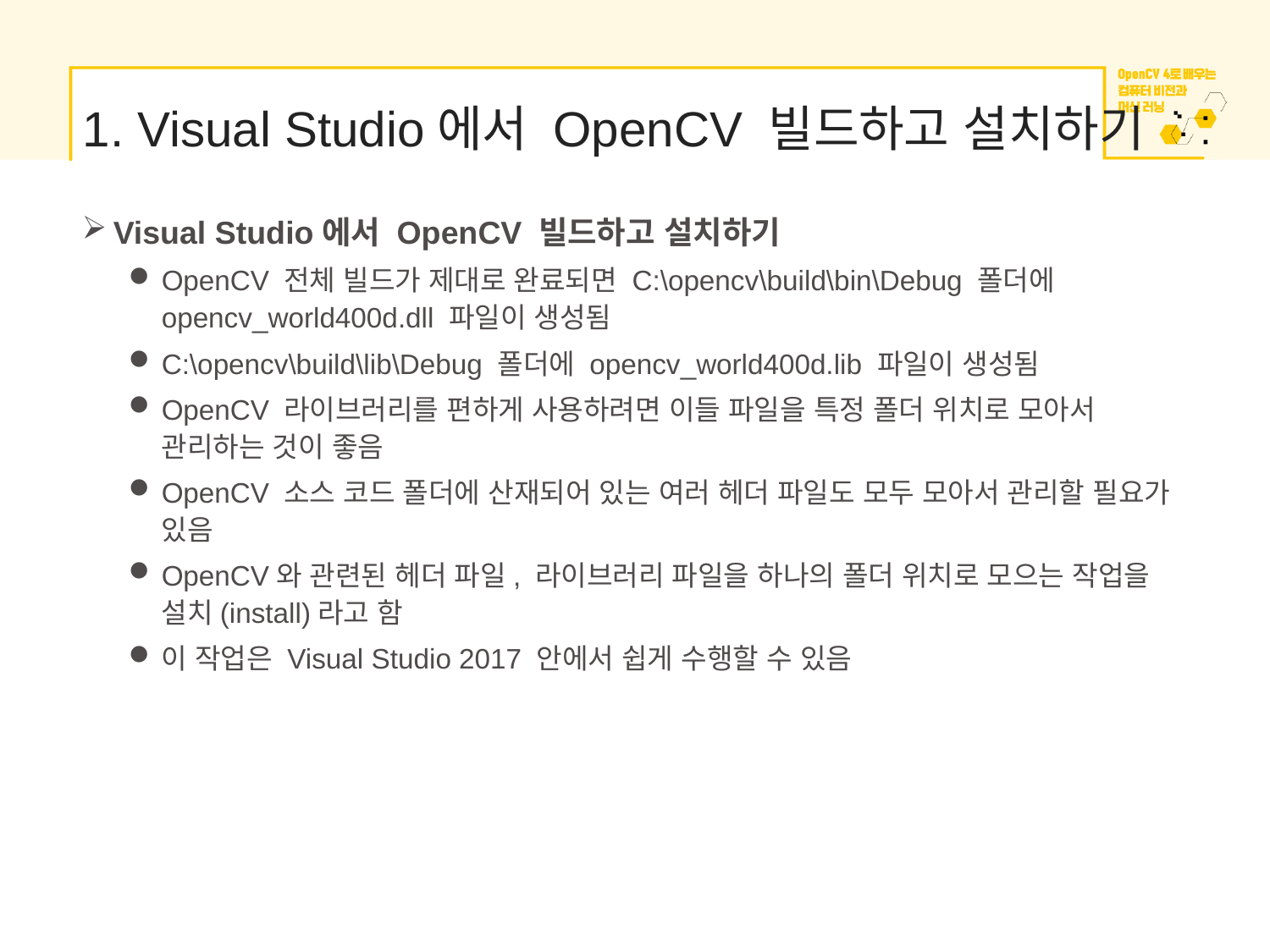

# 1. Visual Studio에서 OpenCV 빌드하고 설치하기
Visual Studio에서 OpenCV 빌드하고 설치하기
OpenCV 전체 빌드가 제대로 완료되면 C:\opencv\build\bin\Debug 폴더에 opencv_world400d.dll 파일이 생성됨
C:\opencv\build\lib\Debug 폴더에 opencv_world400d.lib 파일이 생성됨
OpenCV 라이브러리를 편하게 사용하려면 이들 파일을 특정 폴더 위치로 모아서 관리하는 것이 좋음
OpenCV 소스 코드 폴더에 산재되어 있는 여러 헤더 파일도 모두 모아서 관리할 필요가 있음
OpenCV와 관련된 헤더 파일, 라이브러리 파일을 하나의 폴더 위치로 모으는 작업을 설치(install)라고 함
이 작업은 Visual Studio 2017 안에서 쉽게 수행할 수 있음